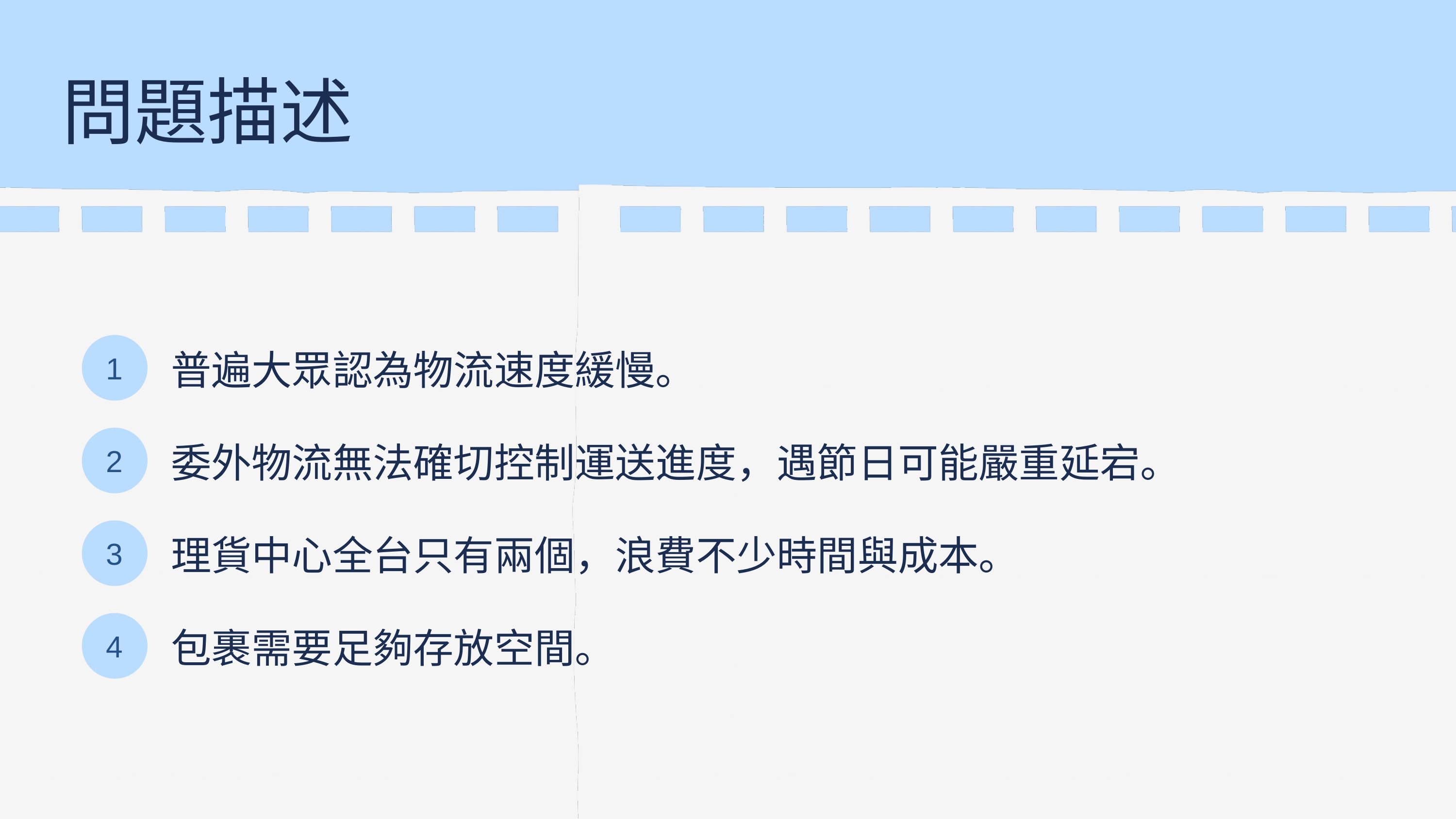

問題描述

1
普遍大眾認為物流速度緩慢。

2
委外物流無法確切控制運送進度，遇節日可能嚴重延宕。

3
理貨中心全台只有兩個，浪費不少時間與成本。

4
包裹需要足夠存放空間。